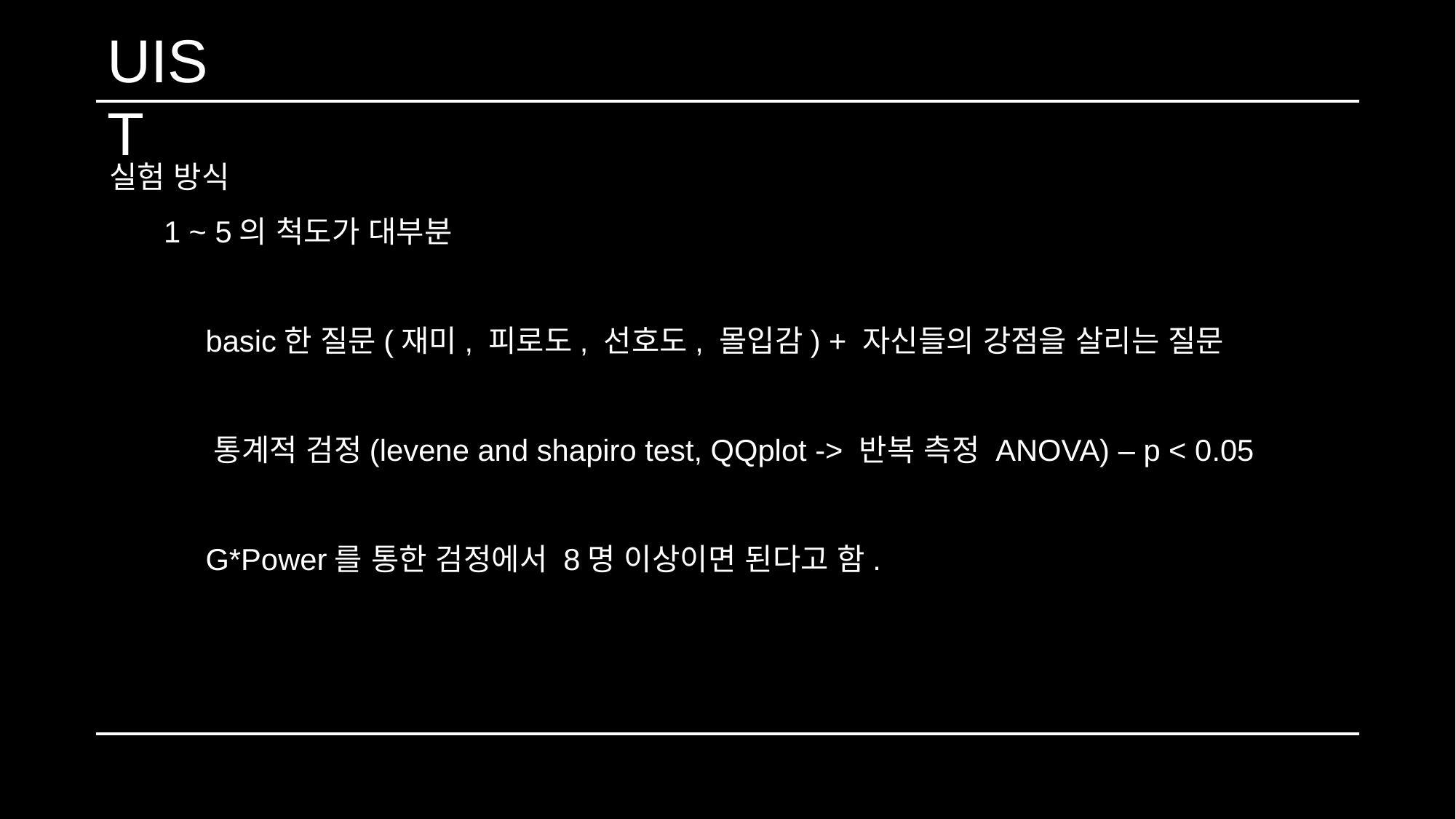

UIST
실험 방식
1 ~ 5의 척도가 대부분

	     basic한 질문(재미, 피로도, 선호도, 몰입감) + 자신들의 강점을 살리는 질문

	     통계적 검정(levene and shapiro test, QQplot -> 반복 측정 ANOVA) – p < 0.05

	     G*Power를 통한 검정에서 8명 이상이면 된다고 함.